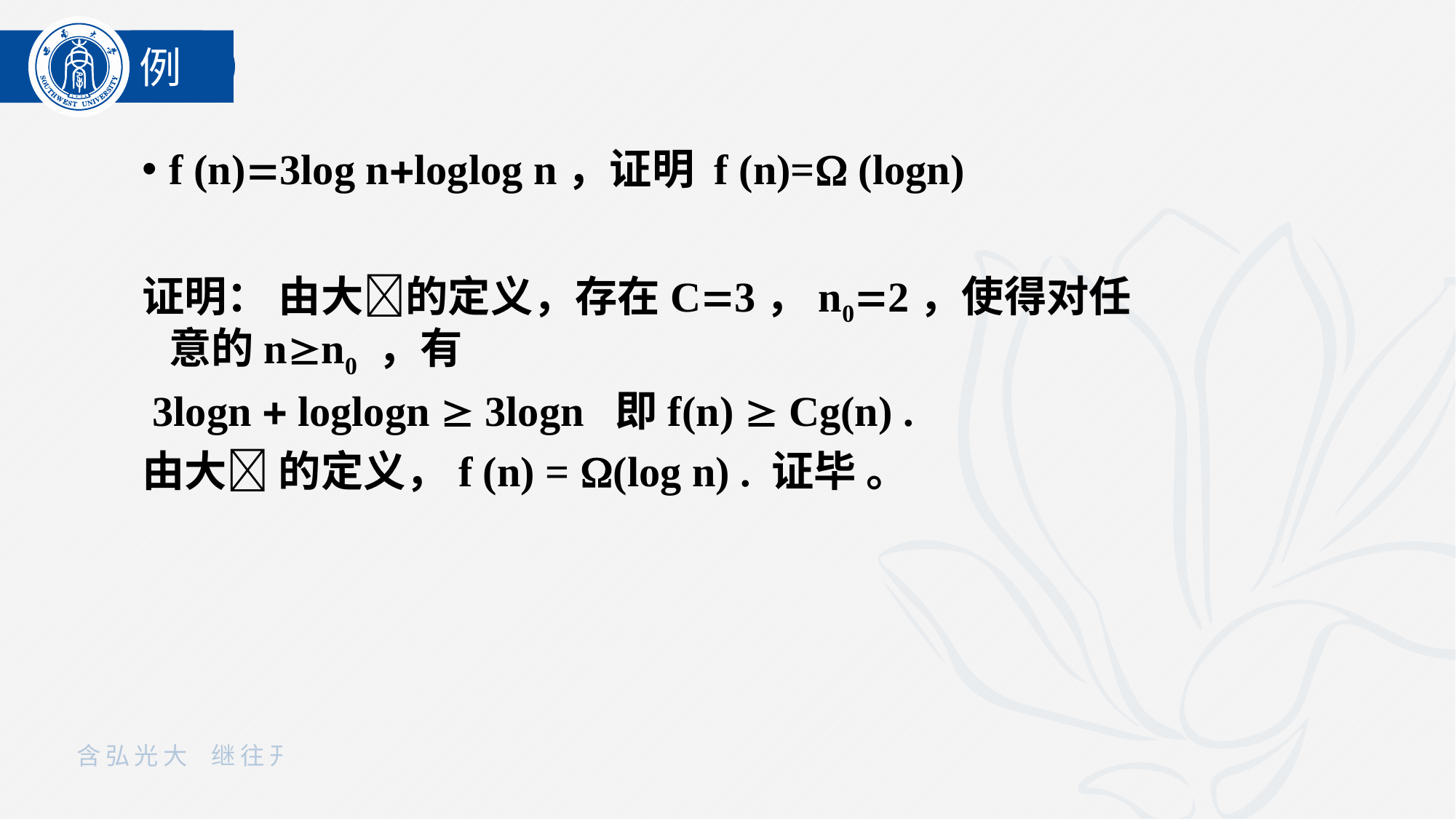

例
f (n)=3log n+loglog n，证明 f (n)=Ω (logn)

证明： 由大Ω的定义，存在C=3，n0=2，使得对任意的n≥n0 ，有
 3logn + loglogn ≥ 3logn  即f(n) ≥ Cg(n) .
由大Ω 的定义，f (n) = Ω(log n) . 证毕 。